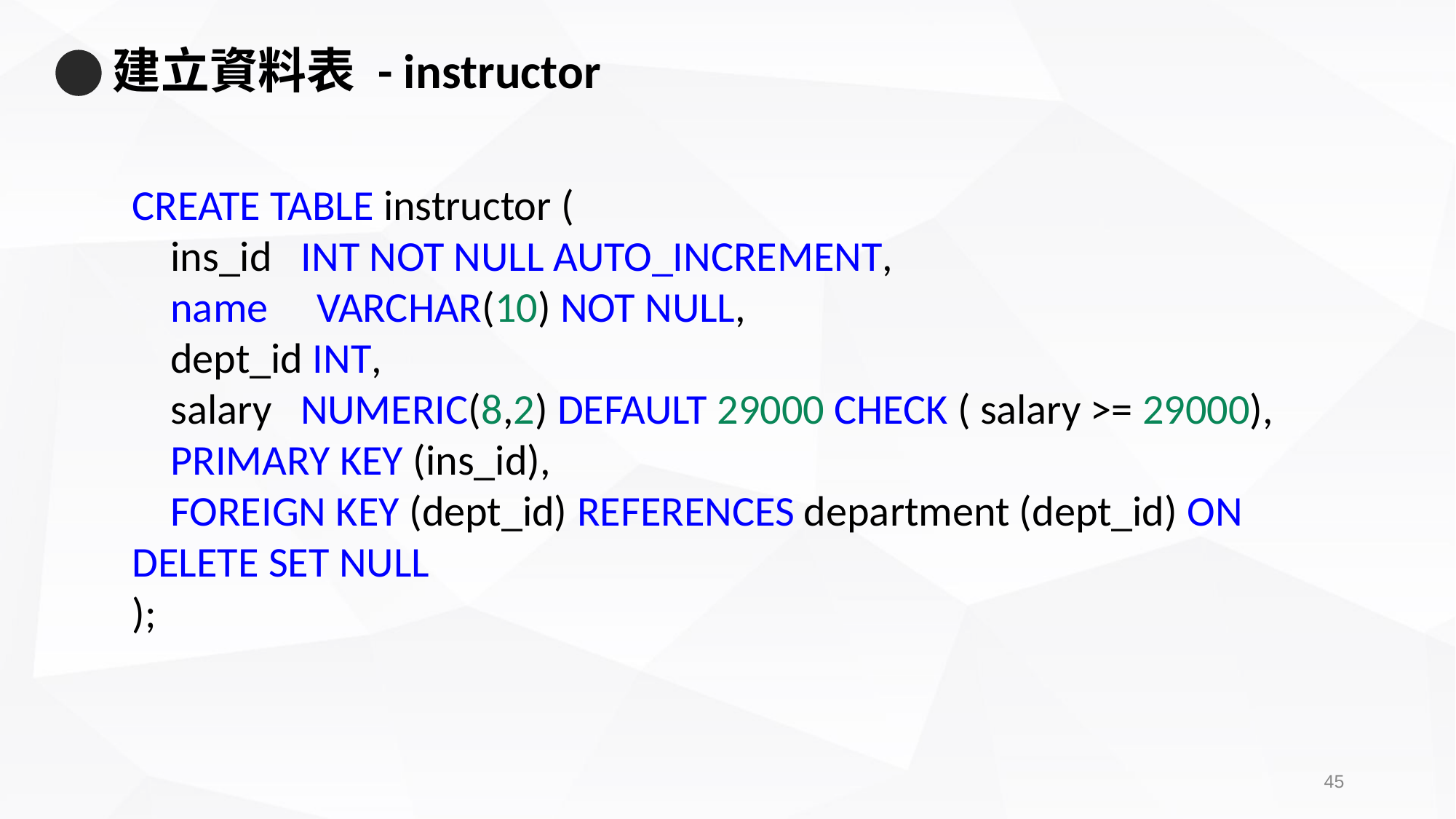

# 建立資料表 - instructor
CREATE TABLE instructor (
    ins_id   INT NOT NULL AUTO_INCREMENT,
    name     VARCHAR(10) NOT NULL,
    dept_id INT,
    salary   NUMERIC(8,2) DEFAULT 29000 CHECK ( salary >= 29000),
    PRIMARY KEY (ins_id),
    FOREIGN KEY (dept_id) REFERENCES department (dept_id) ON DELETE SET NULL
);
45